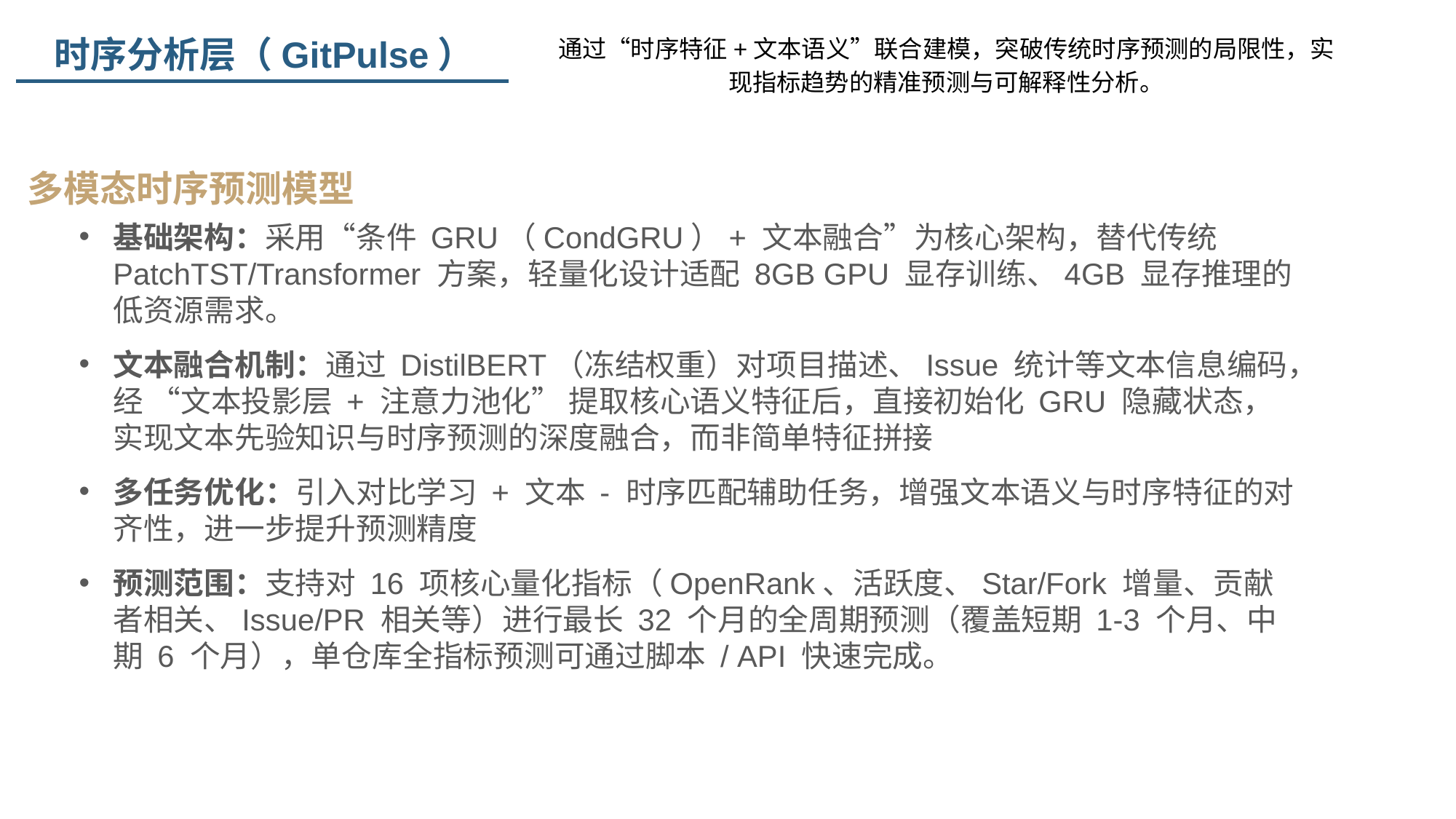

通过“时序特征+文本语义”联合建模，突破传统时序预测的局限性，实现指标趋势的精准预测与可解释性分析。
 时序分析层（GitPulse）
多模态时序预测模型
基础架构：采用“条件 GRU（CondGRU）+ 文本融合”为核心架构，替代传统 PatchTST/Transformer 方案，轻量化设计适配 8GB GPU 显存训练、4GB 显存推理的低资源需求。
文本融合机制：通过 DistilBERT（冻结权重）对项目描述、Issue 统计等文本信息编码，经 “文本投影层 + 注意力池化” 提取核心语义特征后，直接初始化 GRU 隐藏状态，实现文本先验知识与时序预测的深度融合，而非简单特征拼接
多任务优化：引入对比学习 + 文本 - 时序匹配辅助任务，增强文本语义与时序特征的对齐性，进一步提升预测精度
预测范围：支持对 16 项核心量化指标（OpenRank、活跃度、Star/Fork 增量、贡献者相关、Issue/PR 相关等）进行最长 32 个月的全周期预测（覆盖短期 1-3 个月、中期 6 个月），单仓库全指标预测可通过脚本 / API 快速完成。